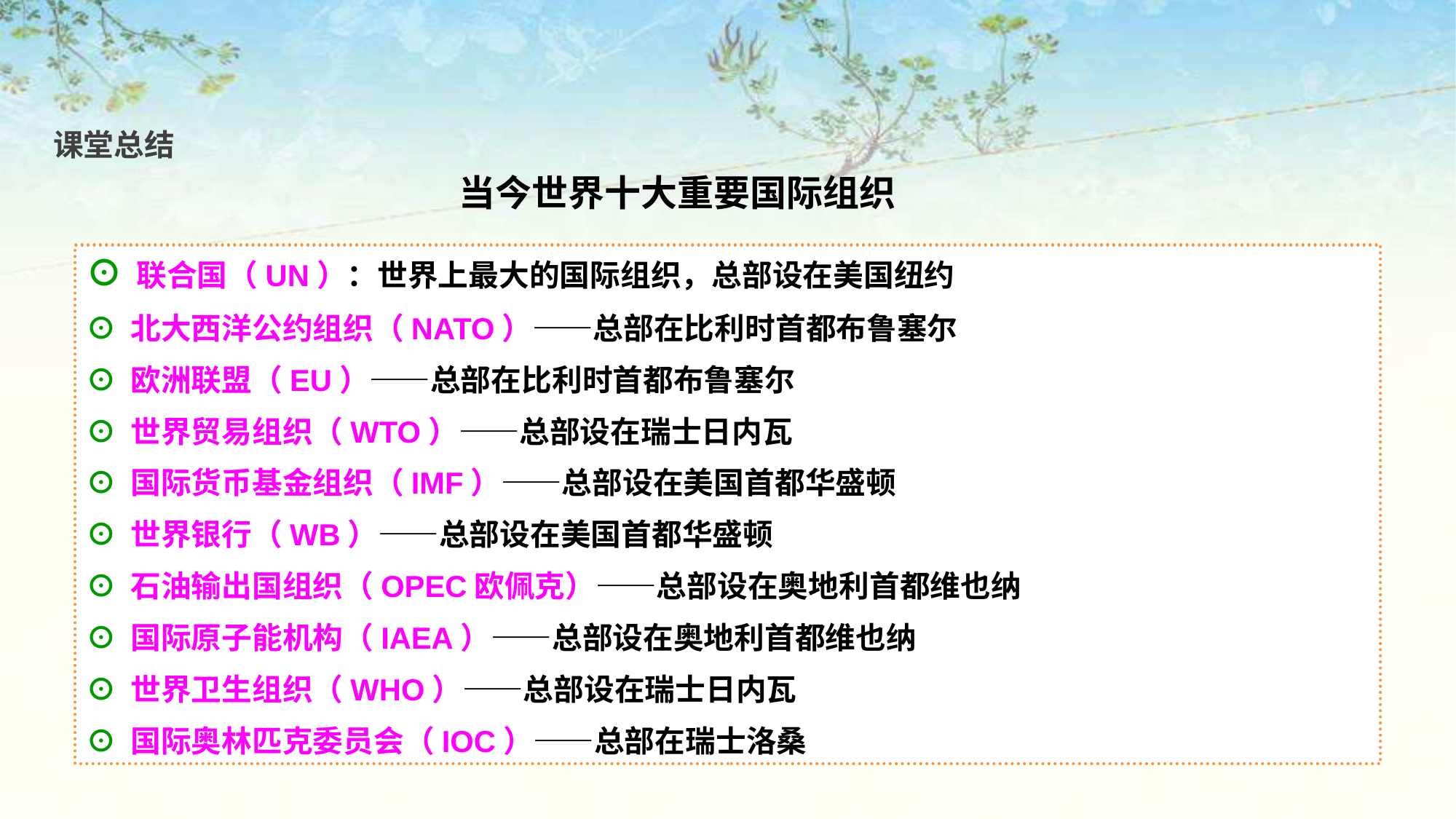

课堂总结
当今世界十大重要国际组织
⊙ 联合国（UN）：世界上最大的国际组织，总部设在美国纽约
⊙ 北大西洋公约组织（NATO）——总部在比利时首都布鲁塞尔
⊙ 欧洲联盟（EU）——总部在比利时首都布鲁塞尔
⊙ 世界贸易组织（WTO）——总部设在瑞士日内瓦
⊙ 国际货币基金组织（IMF）——总部设在美国首都华盛顿
⊙ 世界银行（WB）——总部设在美国首都华盛顿
⊙ 石油输出国组织（OPEC欧佩克）——总部设在奥地利首都维也纳
⊙ 国际原子能机构（IAEA）——总部设在奥地利首都维也纳
⊙ 世界卫生组织（WHO）——总部设在瑞士日内瓦
⊙ 国际奥林匹克委员会（IOC）——总部在瑞士洛桑